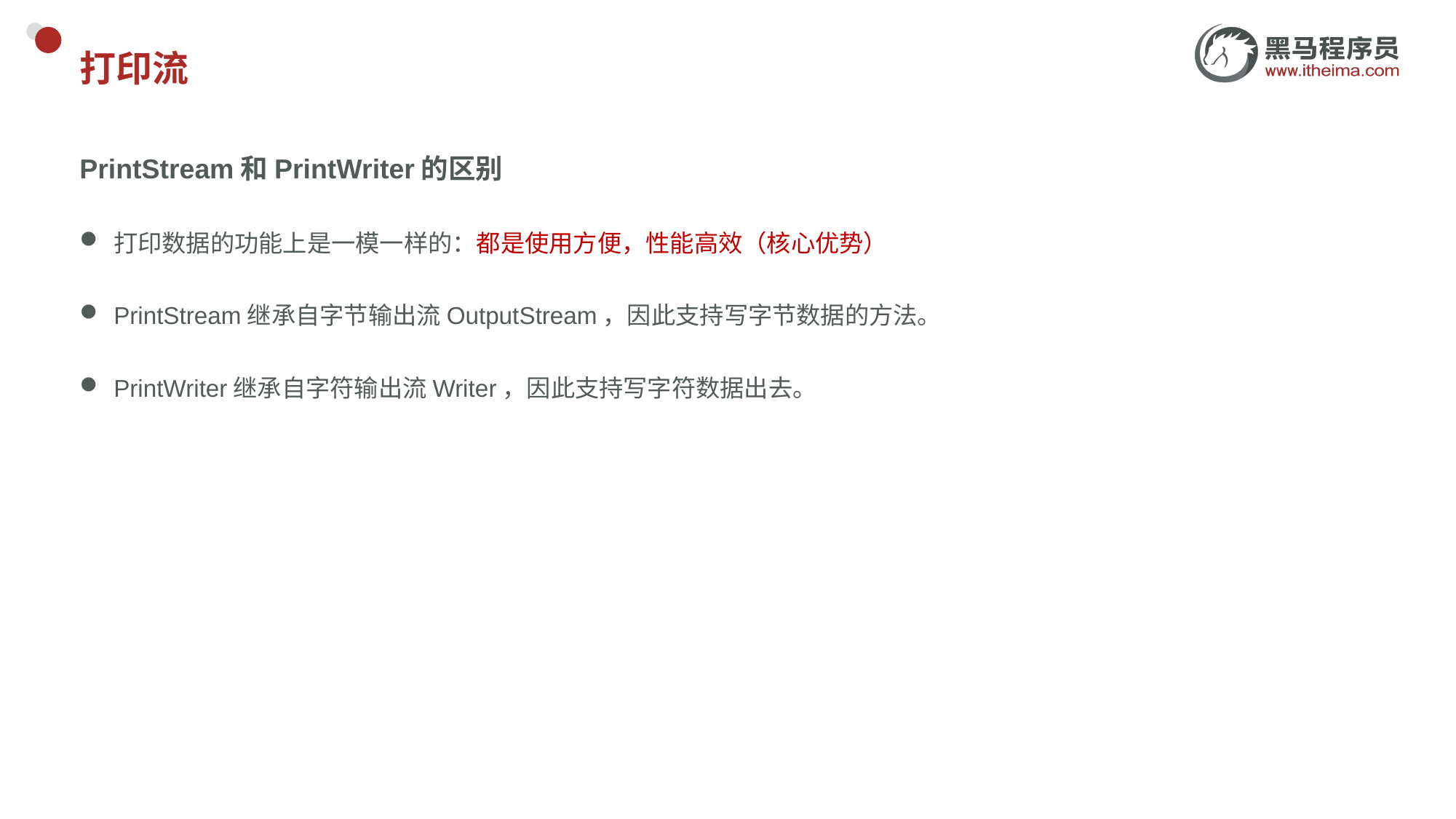

# 打印流
PrintStream和PrintWriter的区别
打印数据的功能上是一模一样的：都是使用方便，性能高效（核心优势）
PrintStream继承自字节输出流OutputStream，因此支持写字节数据的方法。
PrintWriter继承自字符输出流Writer，因此支持写字符数据出去。